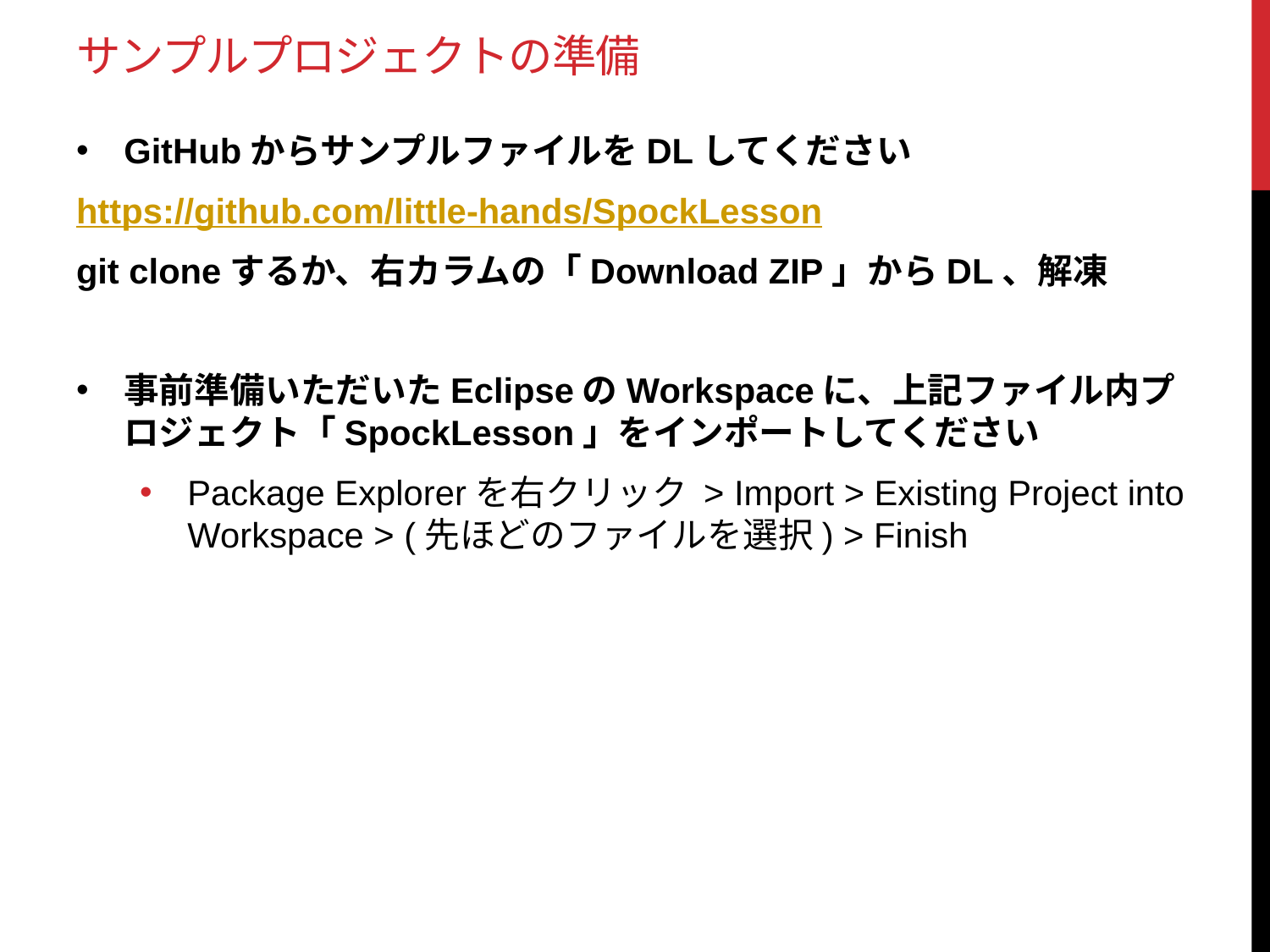

# サンプルプロジェクトの準備
GitHubからサンプルファイルをDLしてください
https://github.com/little-hands/SpockLesson
git cloneするか、右カラムの「Download ZIP」からDL、解凍

事前準備いただいたEclipseのWorkspaceに、上記ファイル内プロジェクト「SpockLesson」をインポートしてください
Package Explorerを右クリック > Import > Existing Project into Workspace > (先ほどのファイルを選択) > Finish